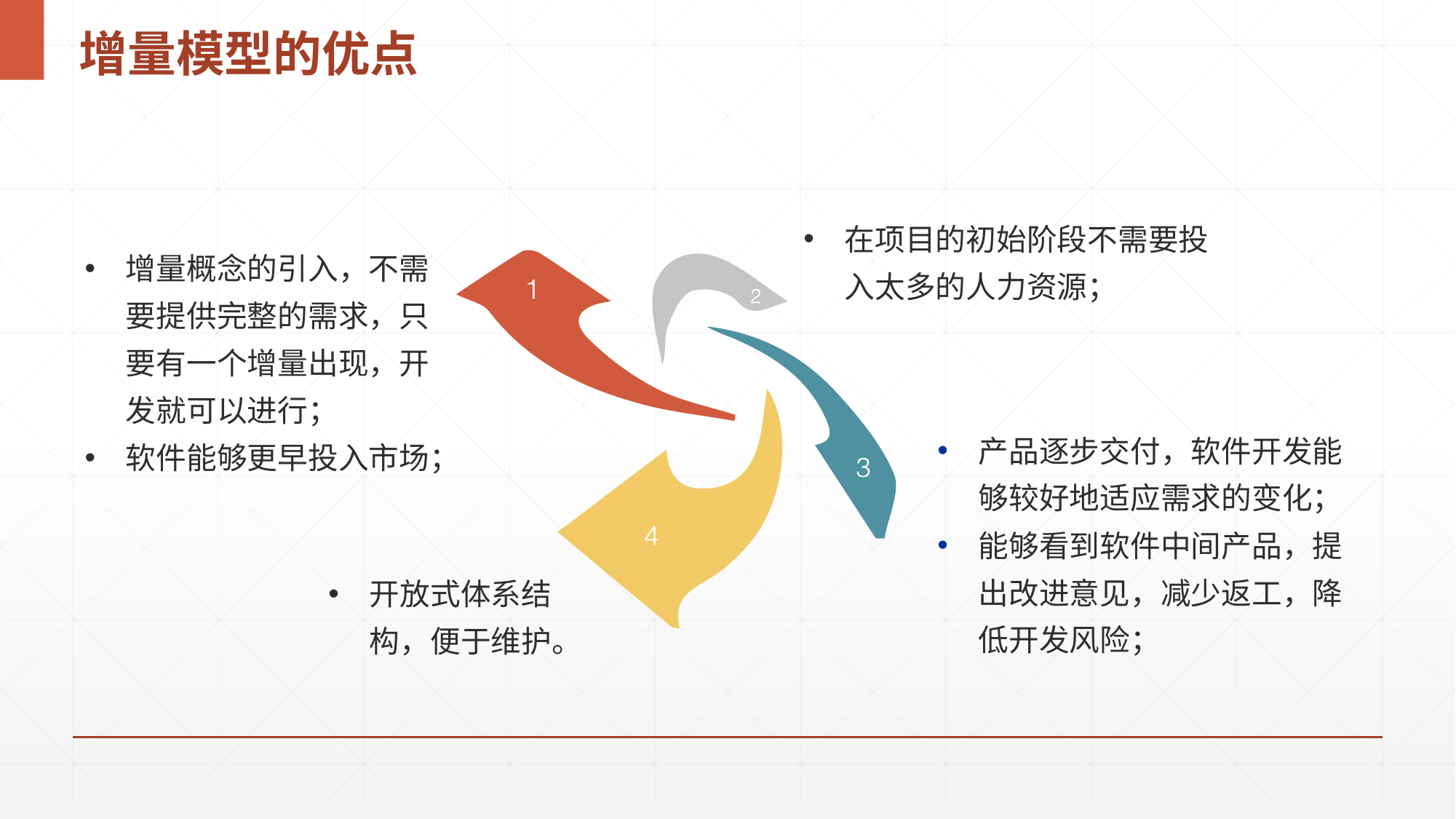

# 增量模型的优点
在项目的初始阶段不需要投入太多的人力资源；
增量概念的引入，不需要提供完整的需求，只要有一个增量出现，开发就可以进行；
软件能够更早投入市场；

产品逐步交付，软件开发能够较好地适应需求的变化；
能够看到软件中间产品，提出改进意见，减少返工，降低开发风险；
开放式体系结构，便于维护。